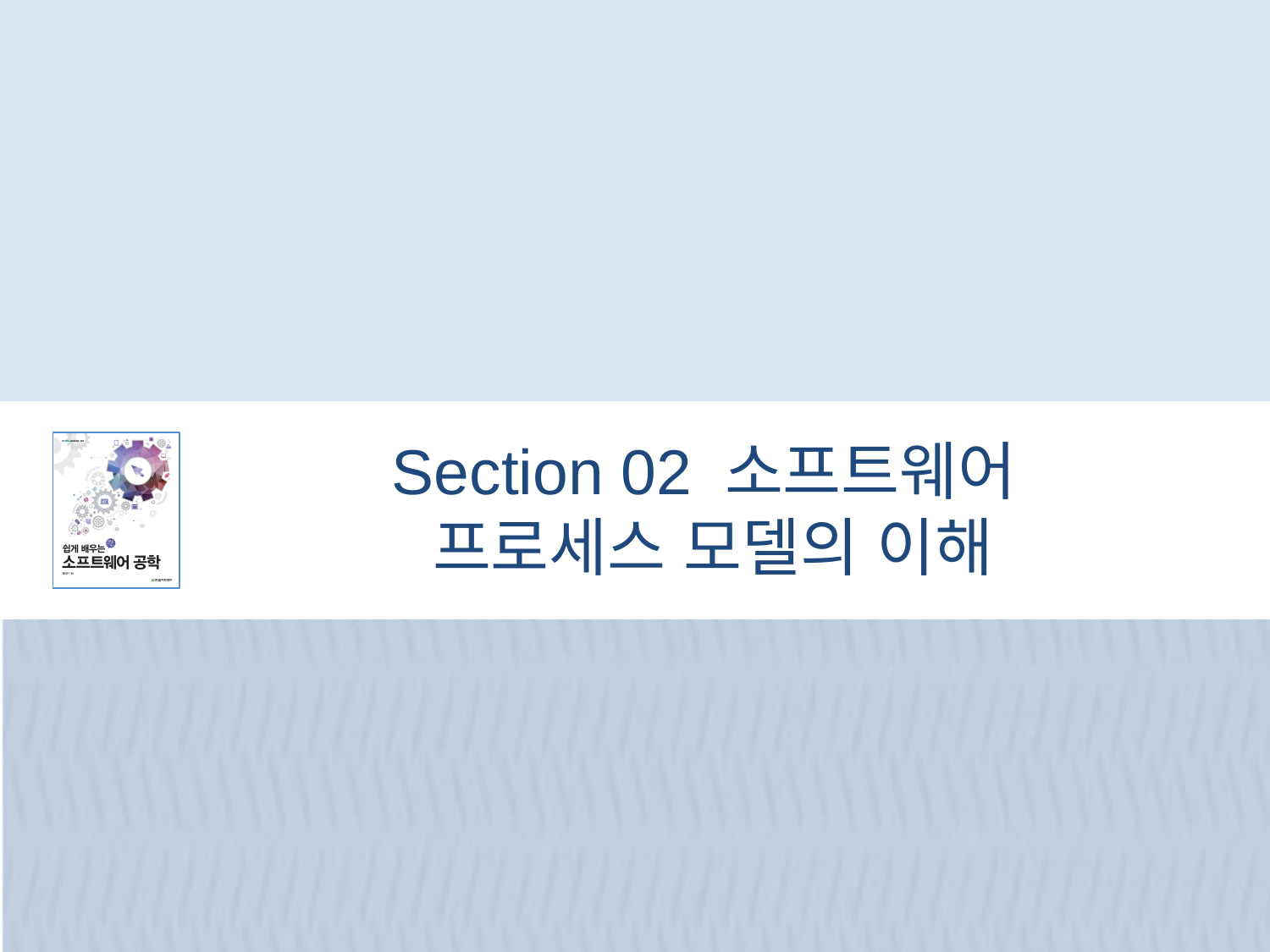

# Section 02 소프트웨어 프로세스 모델의 이해